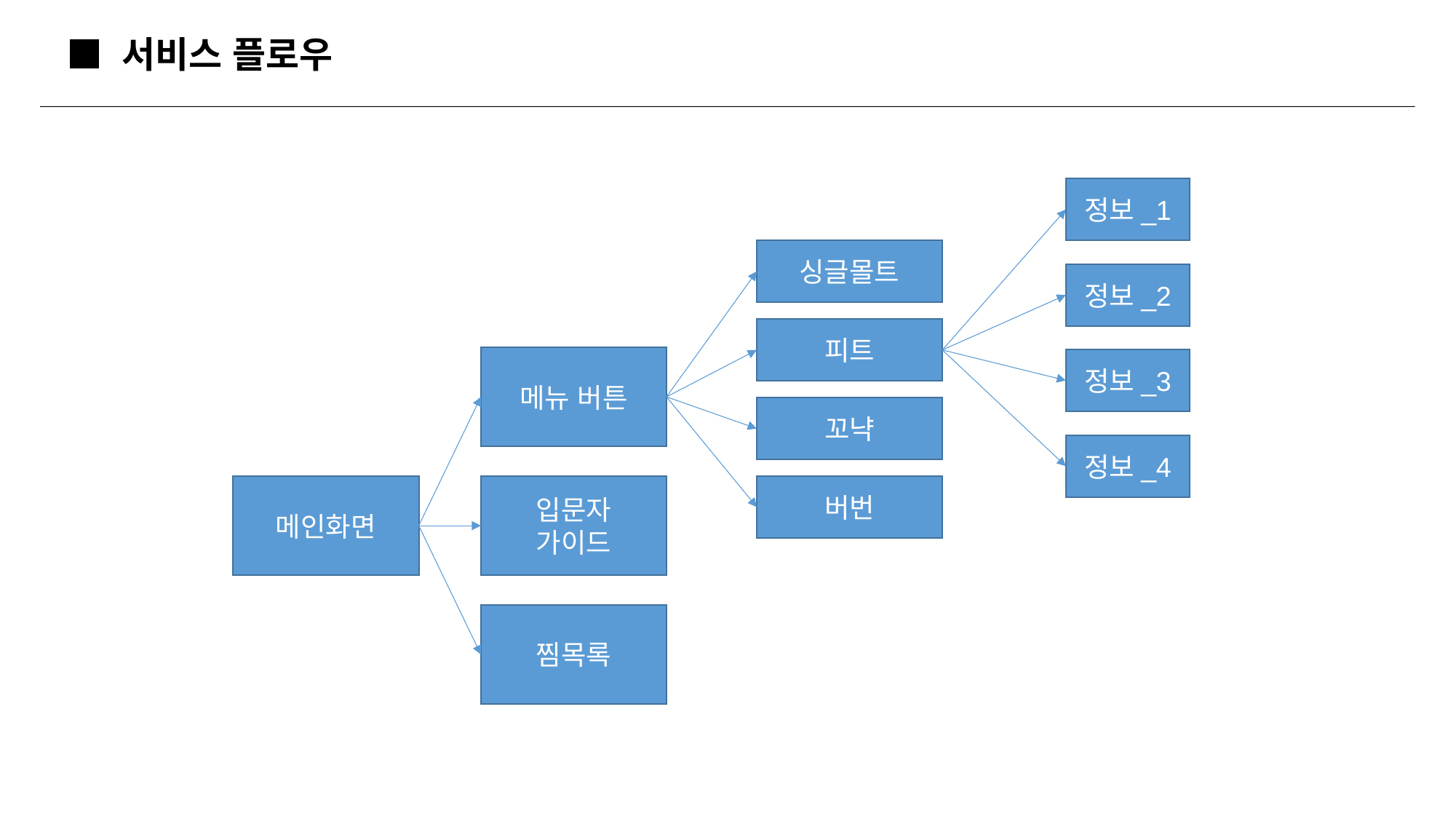

■ 서비스 플로우

정보_1
싱글몰트
정보_2
피트
메뉴 버튼
정보_3
꼬냑
정보_4
메인화면
버번
입문자
가이드
찜목록